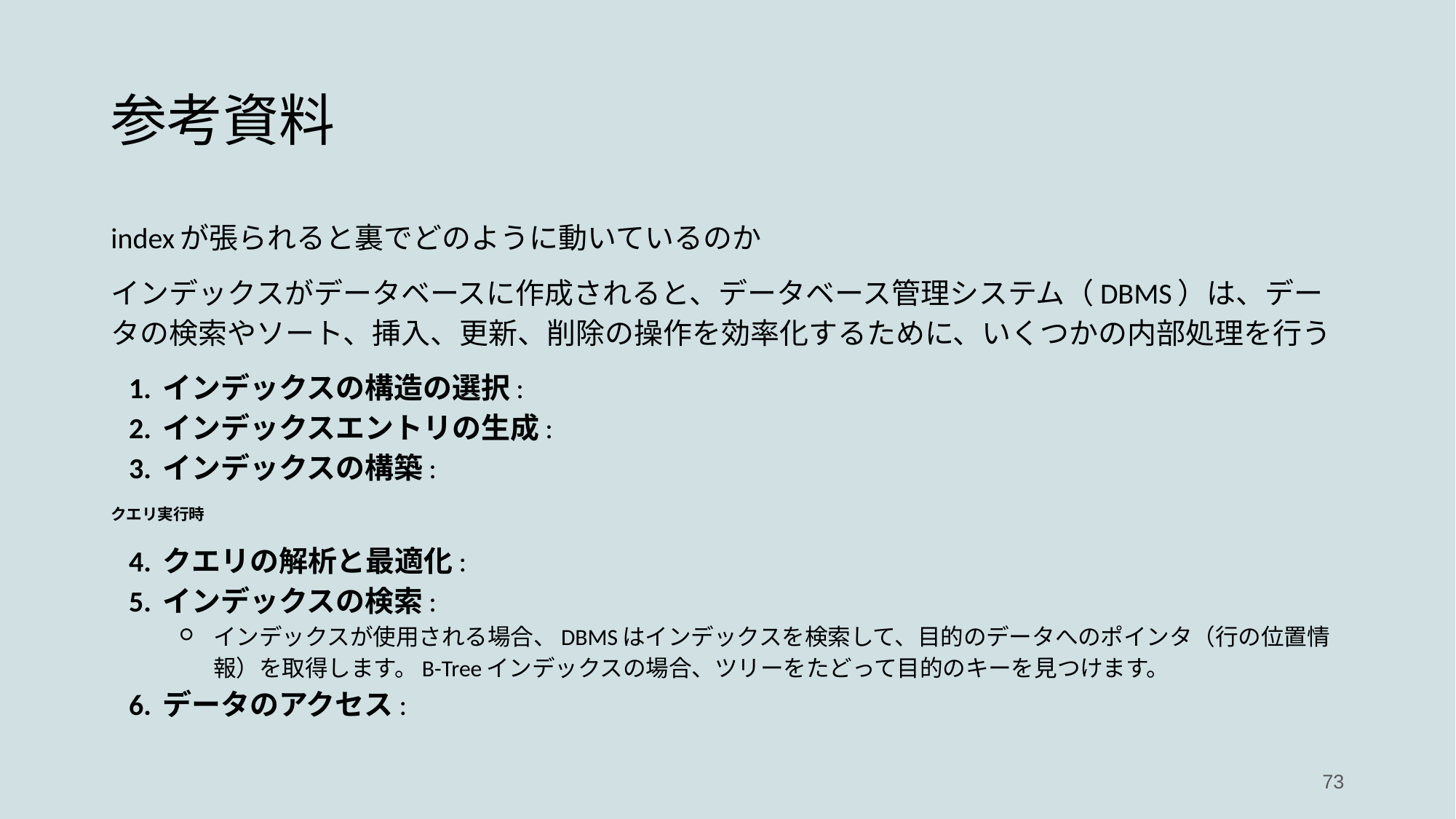

# 参考資料
indexが張られると裏でどのように動いているのか
インデックスがデータベースに作成されると、データベース管理システム（DBMS）は、データの検索やソート、挿入、更新、削除の操作を効率化するために、いくつかの内部処理を行う
インデックスの構造の選択:
インデックスエントリの生成:
インデックスの構築:
クエリ実行時
クエリの解析と最適化:
インデックスの検索:
インデックスが使用される場合、DBMSはインデックスを検索して、目的のデータへのポインタ（行の位置情報）を取得します。B-Treeインデックスの場合、ツリーをたどって目的のキーを見つけます。
データのアクセス:

73